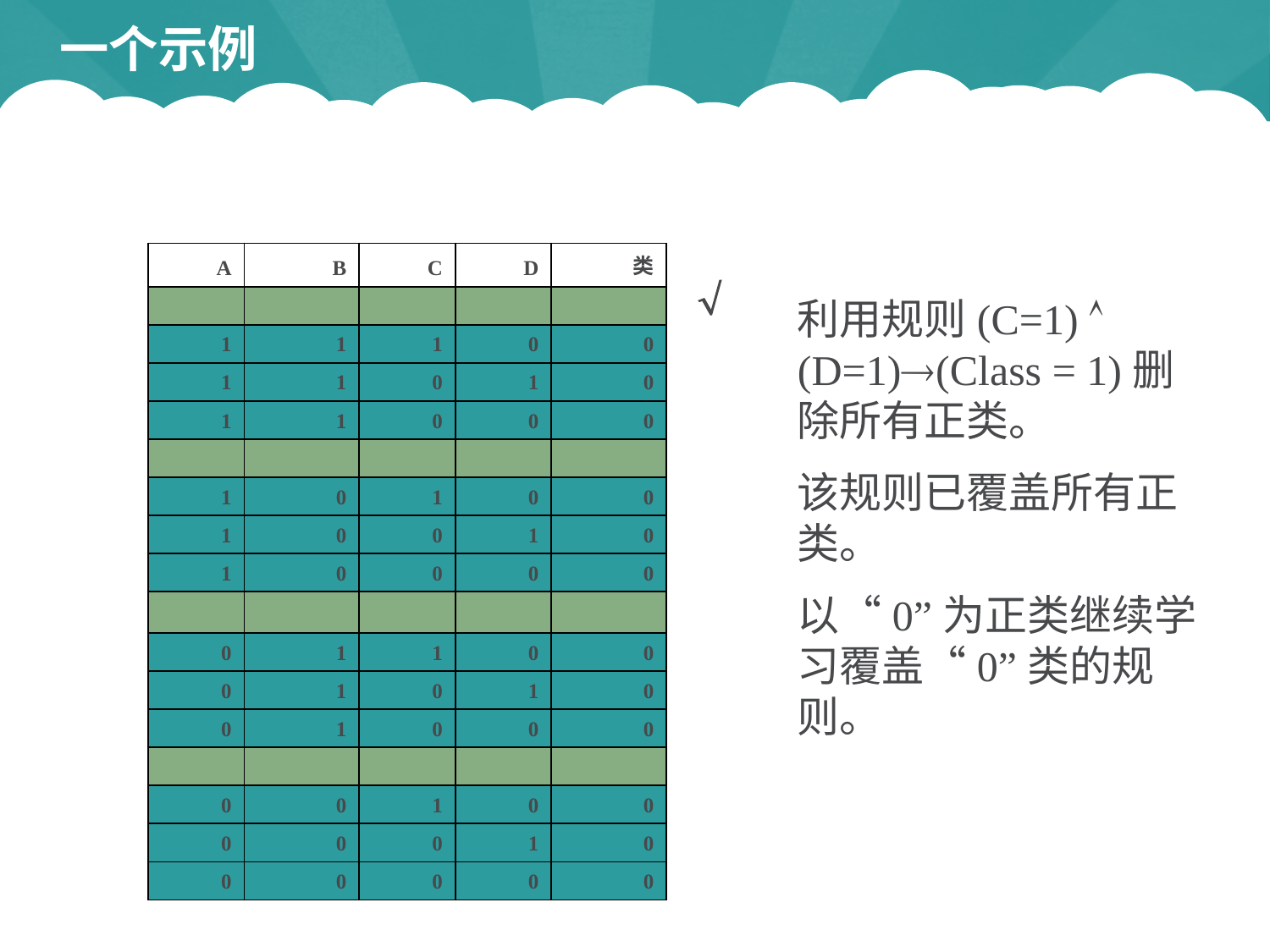

# 一个示例
| A | B | C | D | 类 |
| --- | --- | --- | --- | --- |
|  |  |  |  |  |
| 1 | 1 | 1 | 0 | 0 |
| 1 | 1 | 0 | 1 | 0 |
| 1 | 1 | 0 | 0 | 0 |
|  |  |  |  |  |
| 1 | 0 | 1 | 0 | 0 |
| 1 | 0 | 0 | 1 | 0 |
| 1 | 0 | 0 | 0 | 0 |
|  |  |  |  |  |
| 0 | 1 | 1 | 0 | 0 |
| 0 | 1 | 0 | 1 | 0 |
| 0 | 1 | 0 | 0 | 0 |
|  |  |  |  |  |
| 0 | 0 | 1 | 0 | 0 |
| 0 | 0 | 0 | 1 | 0 |
| 0 | 0 | 0 | 0 | 0 |
√
利用规则(C=1) ∧ (D=1)→(Class = 1)删除所有正类。
该规则已覆盖所有正类。
以“0”为正类继续学习覆盖“0”类的规则。